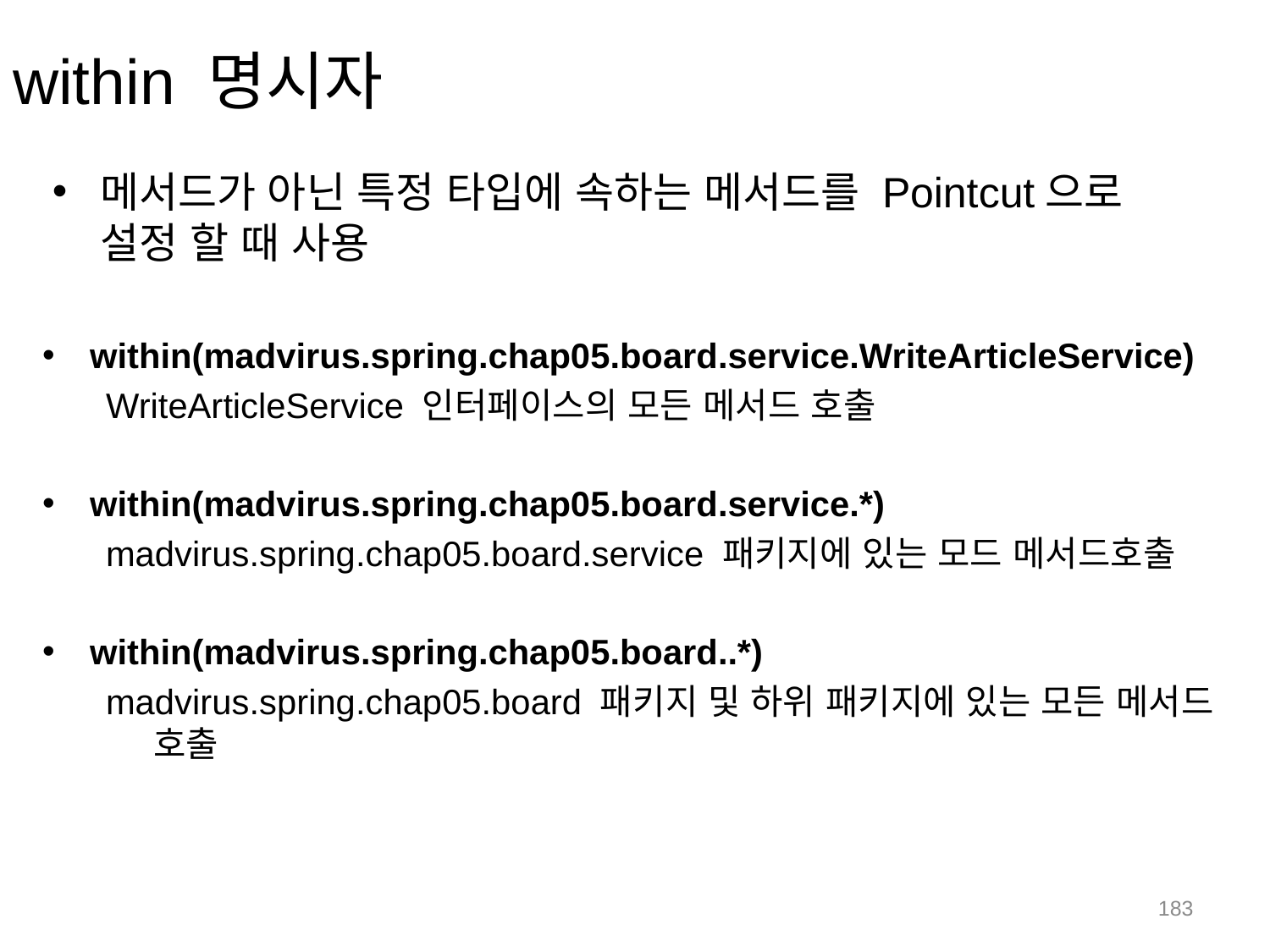

# within 명시자
메서드가 아닌 특정 타입에 속하는 메서드를 Pointcut으로 설정 할 때 사용
within(madvirus.spring.chap05.board.service.WriteArticleService)
WriteArticleService 인터페이스의 모든 메서드 호출

within(madvirus.spring.chap05.board.service.*)
madvirus.spring.chap05.board.service 패키지에 있는 모드 메서드호출

within(madvirus.spring.chap05.board..*)
madvirus.spring.chap05.board 패키지 및 하위 패키지에 있는 모든 메서드 호출

183